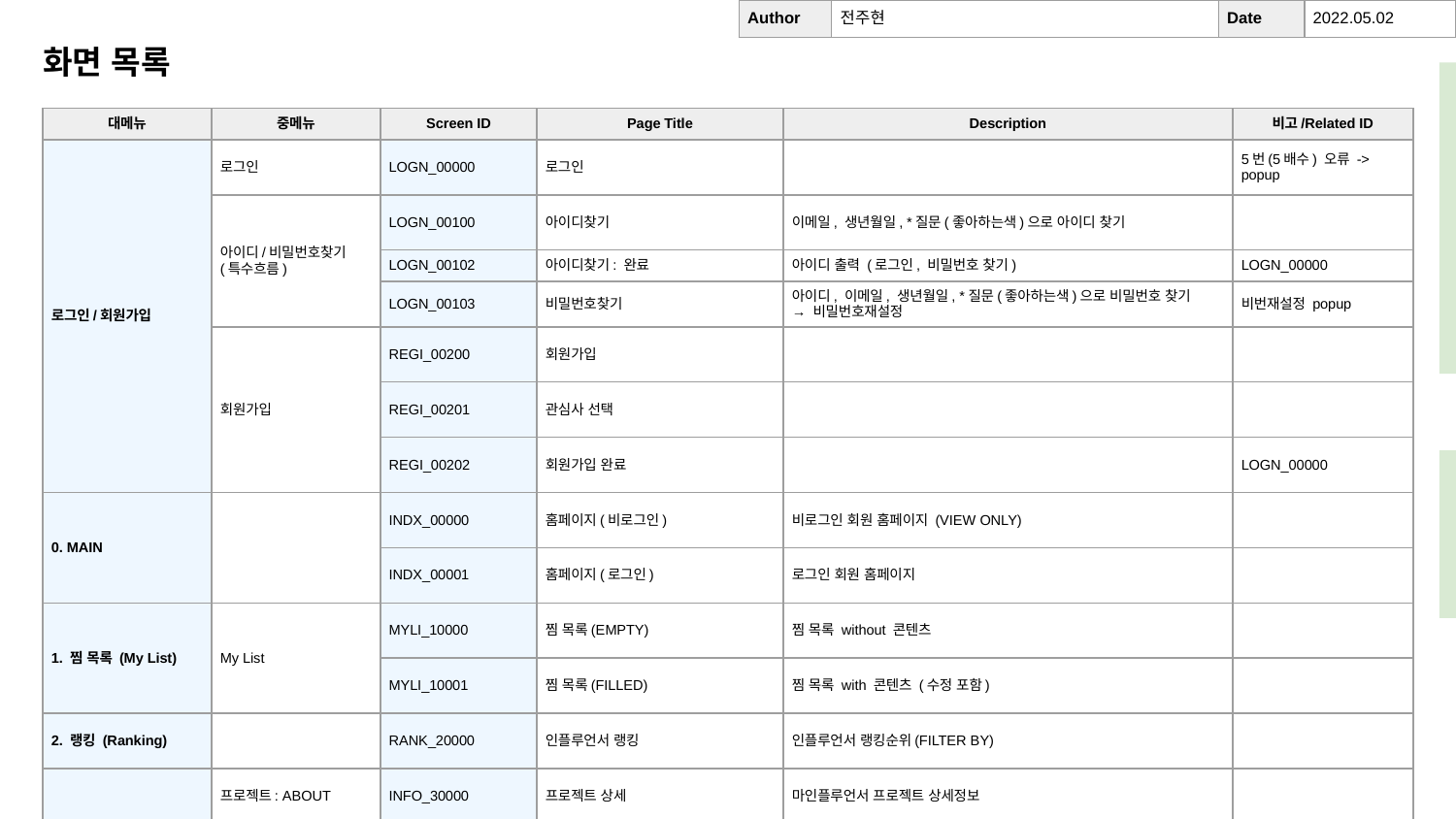

| Author | 전주현 | Date | 2022.05.02 |
| --- | --- | --- | --- |
화면 목록
1. 찜 목록 (PLAY_10000/100001) 에서 사용자가 목록을 수정할 수 없고 대신 ‘수정하기’ 누르면 바로 5. 내 정보 아래에 있는 찜 목록(MYPG_50200)으로 이동
=> 동의합니다. 그렇게 진행 해도 될거 같습니다.

5.내 정보가 햄버거메뉴에 들어가는 기능이라면, (MYPG_50200) 과 (PLAY_10000)은 같은 페이지로 봐야 할 것 같습니다.
| 대메뉴 | 중메뉴 | Screen ID | Page Title | Description | 비고/Related ID |
| --- | --- | --- | --- | --- | --- |
| 로그인/회원가입 | 로그인 | LOGN\_00000 | 로그인 |  | 5번(5배수) 오류 -> popup |
|  | 아이디/비밀번호찾기 (특수흐름) | LOGN\_00100 | 아이디찾기 | 이메일, 생년월일, \*질문(좋아하는색)으로 아이디 찾기 |  |
|  |  | LOGN\_00102 | 아이디찾기: 완료 | 아이디 출력 (로그인, 비밀번호 찾기) | LOGN\_00000 |
|  |  | LOGN\_00103 | 비밀번호찾기 | 아이디, 이메일, 생년월일, \*질문(좋아하는색)으로 비밀번호 찾기 → 비밀번호재설정 | 비번재설정 popup |
|  | 회원가입 | REGI\_00200 | 회원가입 |  |  |
|  |  | REGI\_00201 | 관심사 선택 |  |  |
|  |  | REGI\_00202 | 회원가입 완료 |  | LOGN\_00000 |
| 0. MAIN |  | INDX\_00000 | 홈페이지(비로그인) | 비로그인 회원 홈페이지 (VIEW ONLY) |  |
|  |  | INDX\_00001 | 홈페이지(로그인) | 로그인 회원 홈페이지 |  |
| 1. 찜 목록 (My List) | My List | MYLI\_10000 | 찜 목록(EMPTY) | 찜 목록 without 콘텐츠 |  |
|  |  | MYLI\_10001 | 찜 목록(FILLED) | 찜 목록 with 콘텐츠 (수정 포함) |  |
| 2. 랭킹 (Ranking) |  | RANK\_20000 | 인플루언서 랭킹 | 인플루언서 랭킹순위(FILTER BY) |  |
| 3. 상세정보 | 프로젝트: ABOUT | INFO\_30000 | 프로젝트 상세 | 마인플루언서 프로젝트 상세정보 |  |
|  | 인플루언서 DETAIL | INFO\_30001 | 인플루언서 상세 | 인플루언서 정보 상세확인 할 때 detail 화면 |  |
|  | 유튜브영상 DETAIL | INFO\_30002 | 유튜브영상 상세 | 유튜브영상을 클릭 할 때 detail 화면 |  |
| 4. 검색 |  | SRCH\_40000 | 검색 | - :focus 애니메이션 적용 - 검색 후 카테고리 설정 |  |
| 5. 내 정보 (My Page) | 내 정보 보기 | MYPG\_50000 | 내 정보 보기 | 내 정보 출력 | MYPG\_50100 |
|  | 내 정보 수정 | MYPG\_50100 | 내 정보 수정 |  |  |
|  |  | MYPG\_50101 | 비밀번호 수정 |  |  |
|  |  | MYPG\_50102 | 관심사 수정 |  |  |
|  | 회원탈퇴 | MYPG\_50200 | 회원탈퇴 | 회원탈퇴 사유 select → popup: 비밀번호 재입력 → popup: 회원탈퇴 완료 (5초후 redirect to MAIN) |  |
영상을 클릭하거나, 인플루언서 정보 상세확인을 할 때의 Detail 화면을 추가해야 될 것 같아요!

참고용 Figma 링크